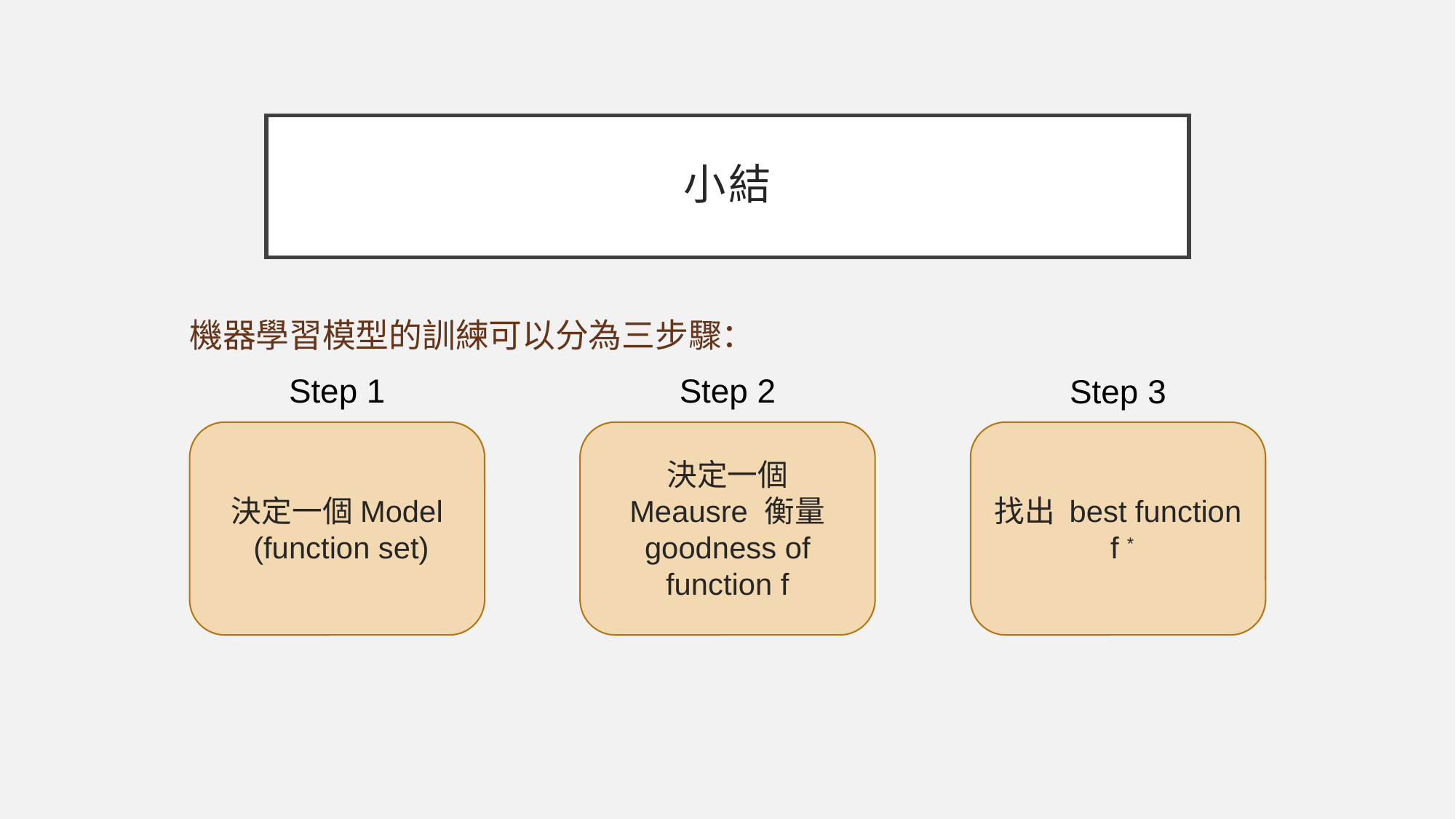

# 小結
機器學習模型的訓練可以分為三步驟：
Step 1
Step 2
Step 3
決定一個Model
 (function set)
決定一個 Meausre 衡量 goodness of function f
找出 best function  f *